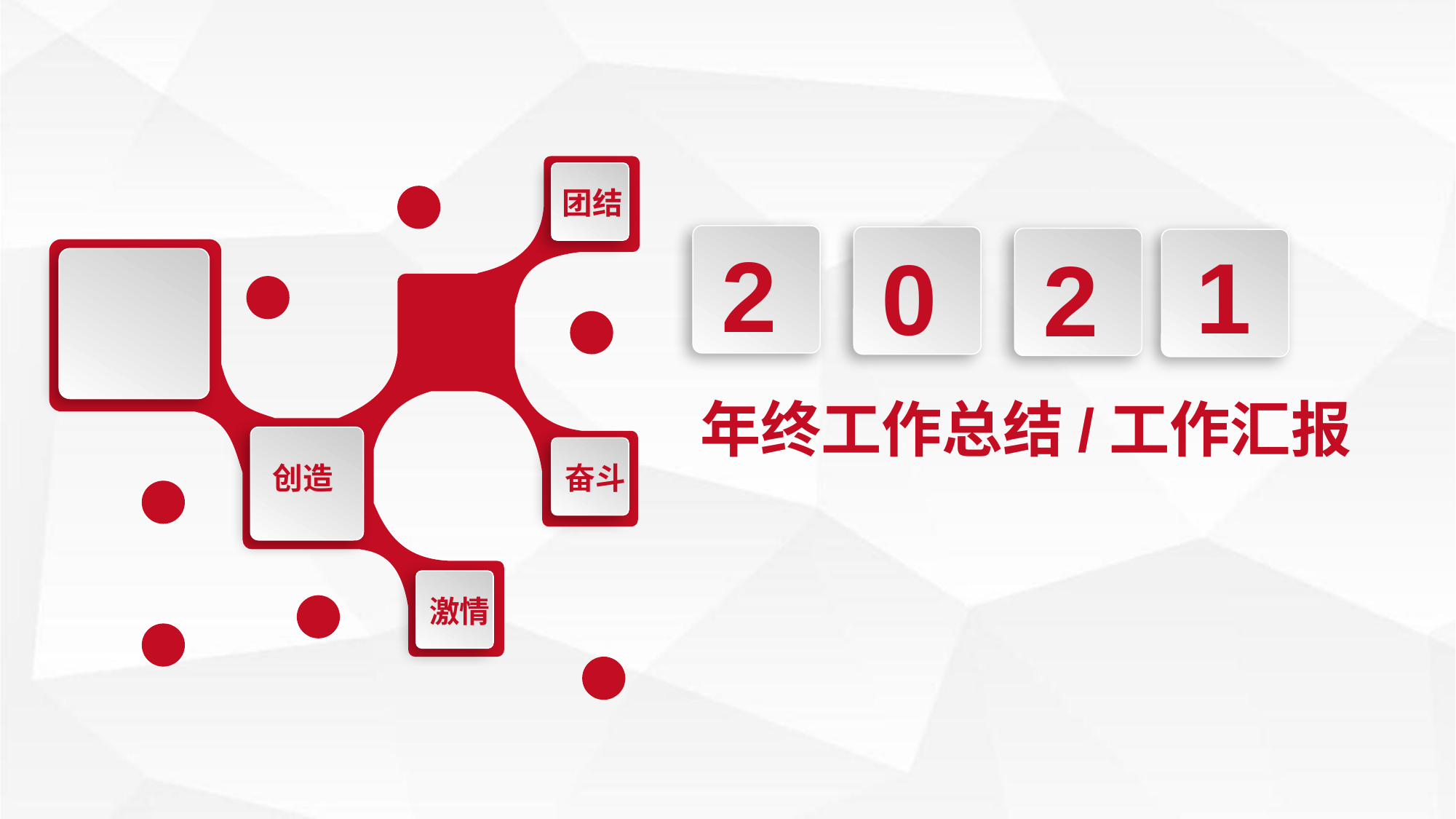

团结

2

0
1

2

年终工作总结/工作汇报

创造

奋斗

激情